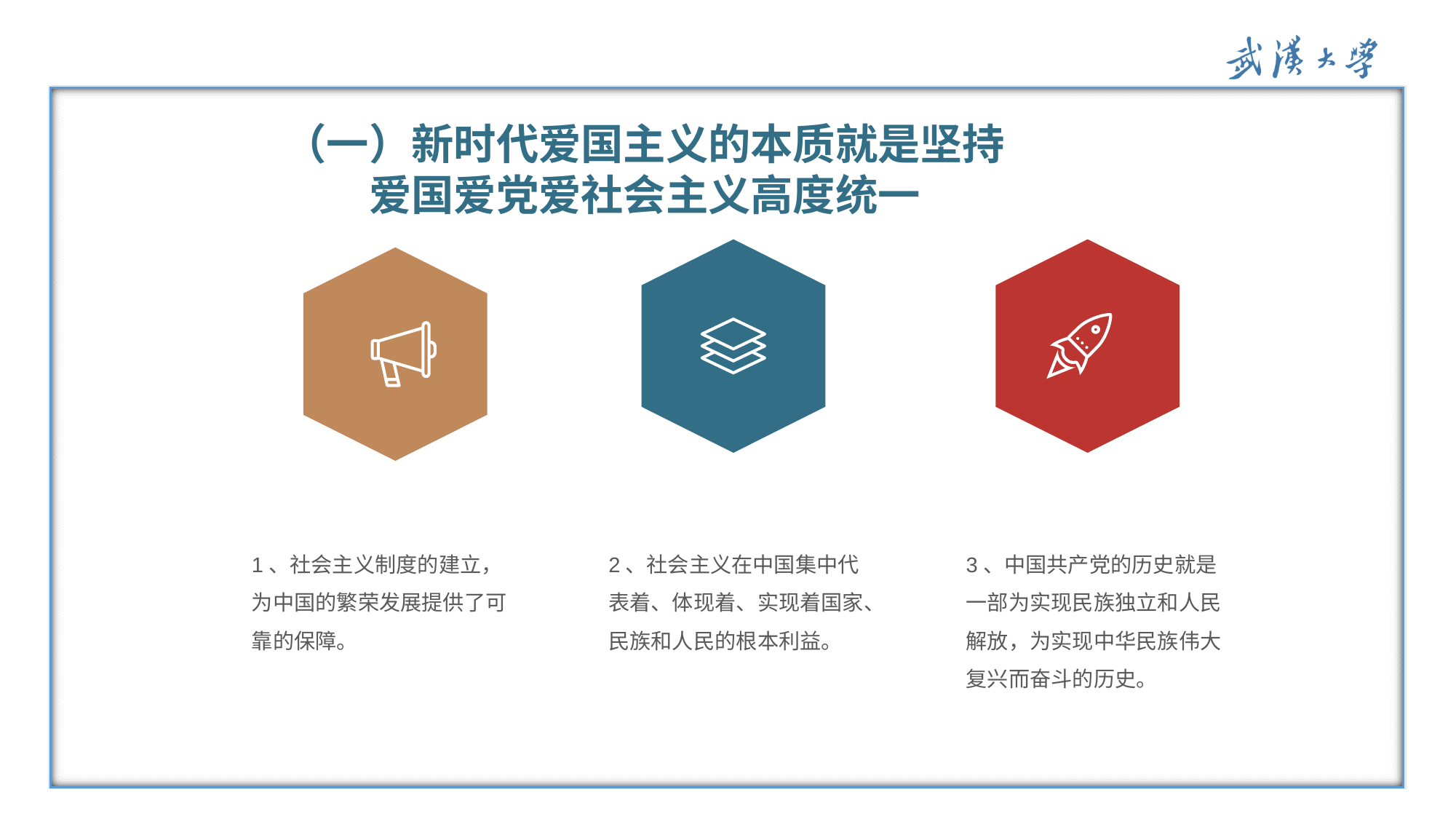

（一）新时代爱国主义的本质就是坚持爱国爱党爱社会主义高度统一

1、社会主义制度的建立，为中国的繁荣发展提供了可靠的保障。
2、社会主义在中国集中代表着、体现着、实现着国家、民族和人民的根本利益。
3、中国共产党的历史就是一部为实现民族独立和人民解放，为实现中华民族伟大复兴而奋斗的历史。